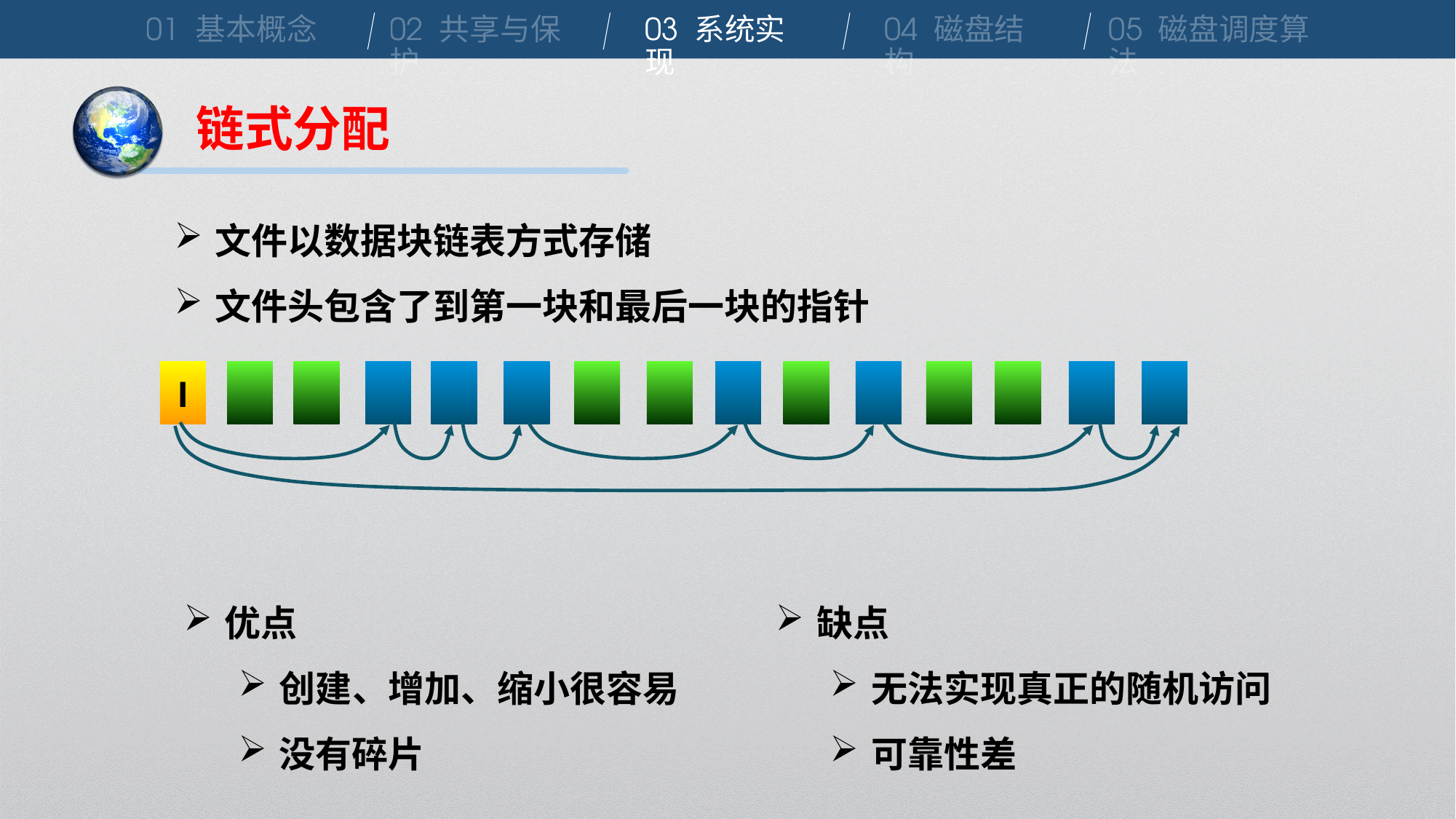

01 基本概念
02 共享与保护
03 系统实现
04 磁盘结构
05 磁盘调度算法

链式分配
文件以数据块链表方式存储
文件头包含了到第一块和最后一块的指针
I

优点
创建、增加、缩小很容易
没有碎片
缺点
无法实现真正的随机访问
可靠性差